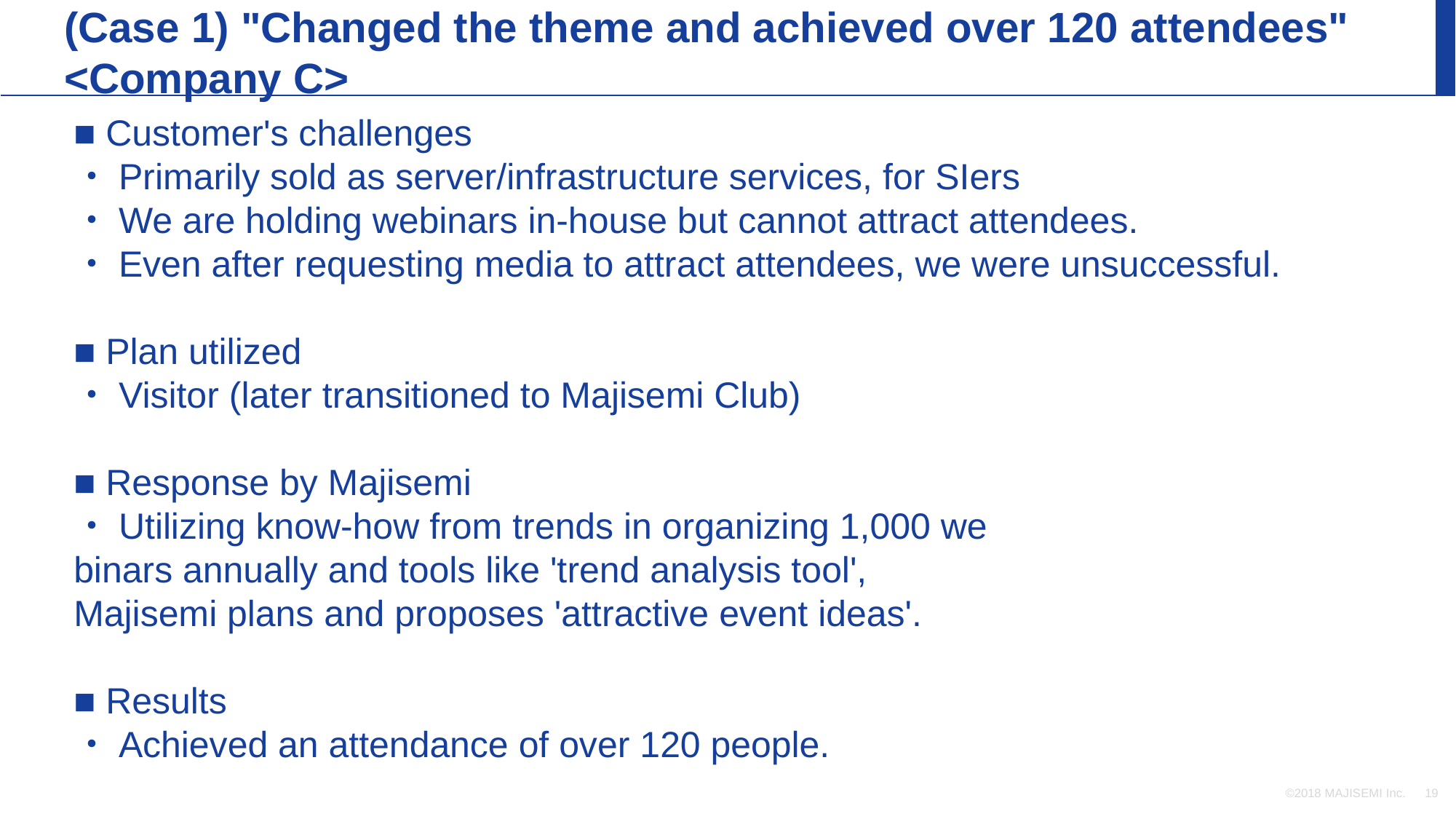

(Case 1) "Changed the theme and achieved over 120 attendees" <Company C>
■ Customer's challenges
・Primarily sold as server/infrastructure services, for SIers
・We are holding webinars in-house but cannot attract attendees.
・Even after requesting media to attract attendees, we were unsuccessful.

■ Plan utilized
・Visitor (later transitioned to Majisemi Club)

■ Response by Majisemi
・Utilizing know-how from trends in organizing 1,000 we
binars annually and tools like 'trend analysis tool',
Majisemi plans and proposes 'attractive event ideas'.

■ Results
・Achieved an attendance of over 120 people.
©2018 MAJISEMI Inc.
19